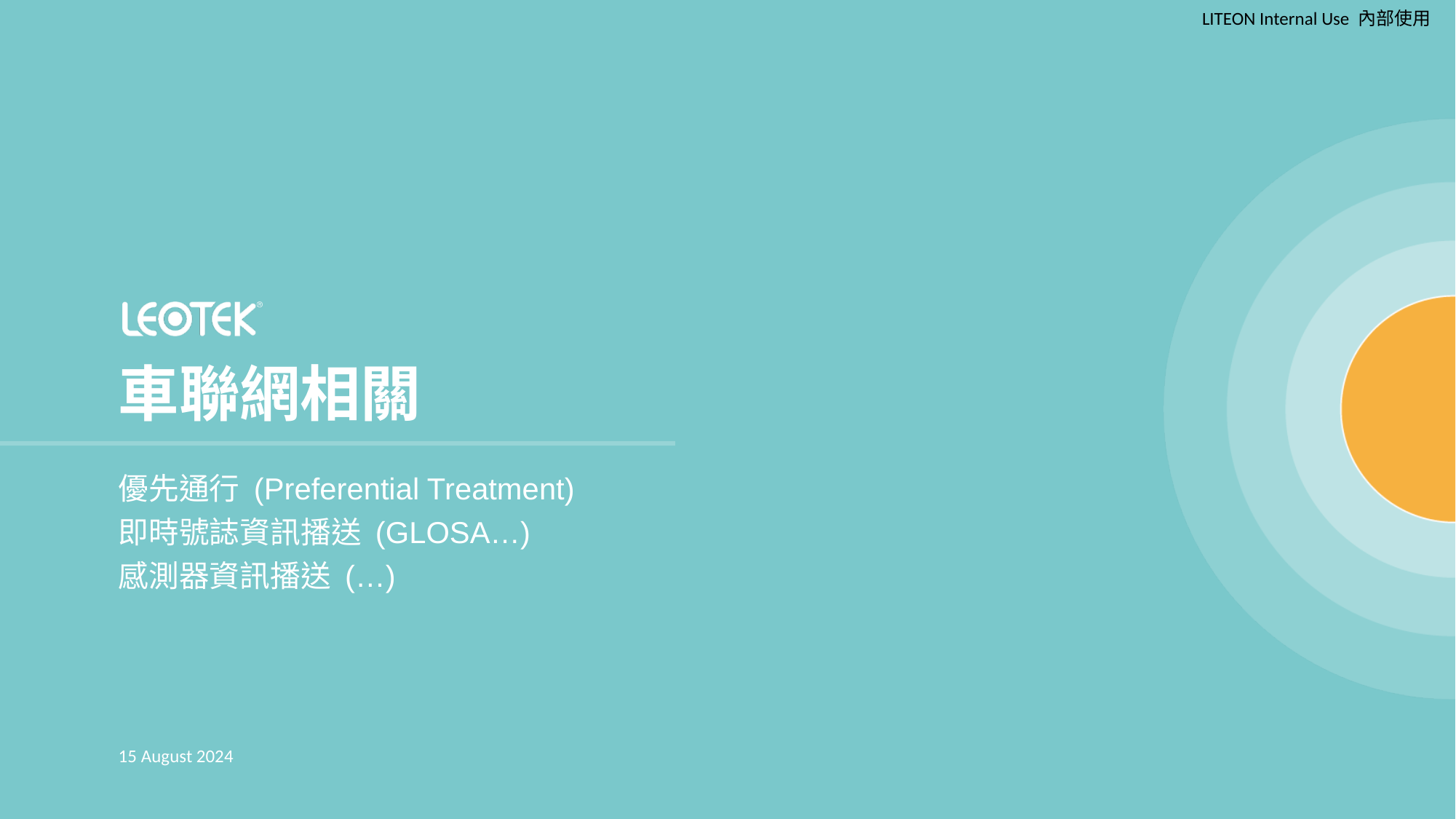

車聯網相關
# 優先通行 (Preferential Treatment) 即時號誌資訊播送 (GLOSA…) 感測器資訊播送 (…)
15 August 2024